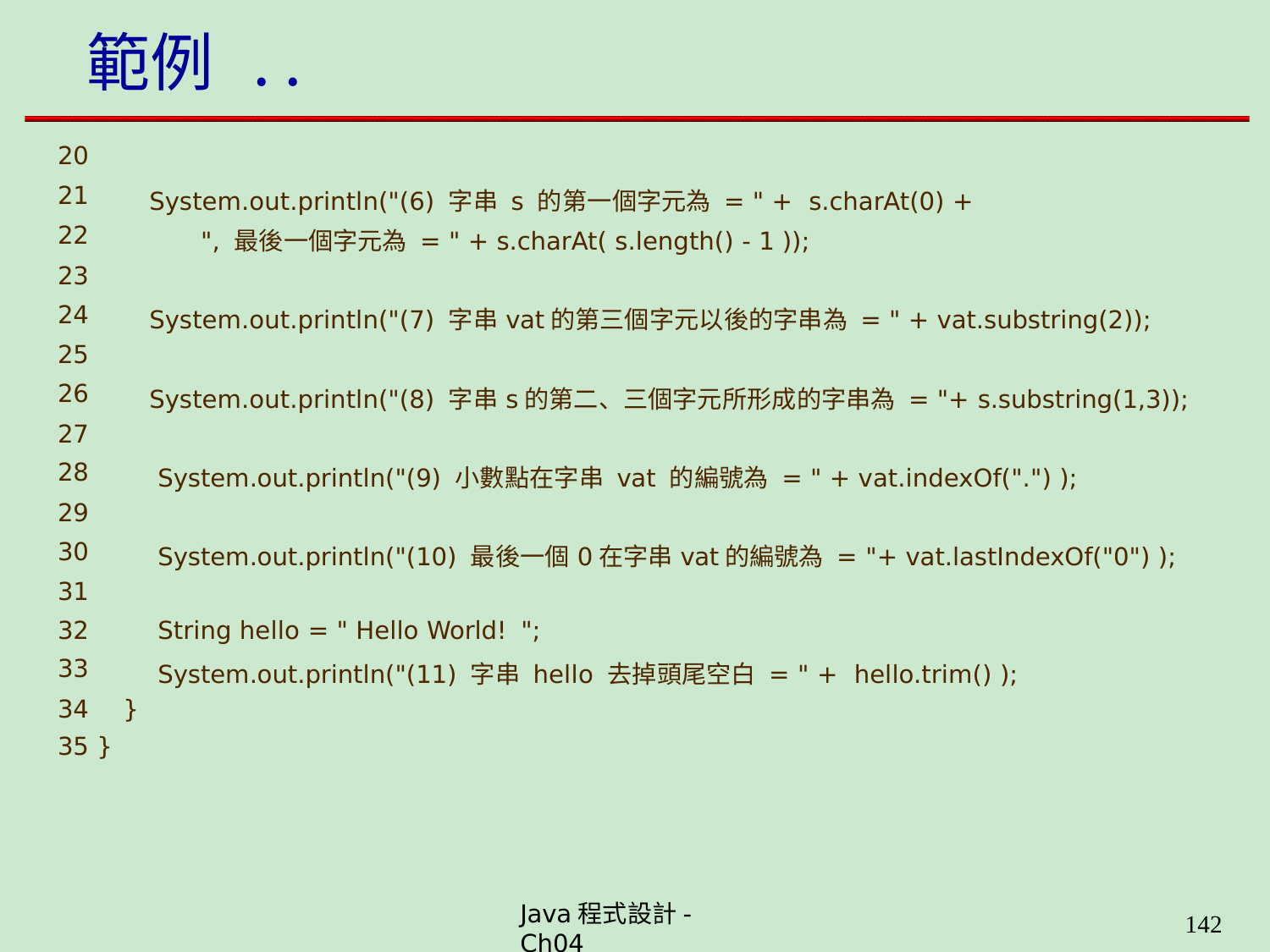

| 範例 20 |  |  | .. |
| --- | --- | --- | --- |
| 21 |  | System.out.println("(6) 字串 s 的第一個字元為 = " + s.charAt(0) + |  |
| 22 |  | ", 最後一個字元為 = " + s.charAt( s.length() - 1 )); |  |
| 23 |  |  |  |
| 24 |  | System.out.println("(7) 字串vat的第三個字元以後的字串為 = " + vat.substring(2)); |  |
| 25 |  |  |  |
| 26 |  | System.out.println("(8) 字串s的第二、三個字元所形成的字串為 = "+ s.substring(1,3)); |  |
| 27 |  |  |  |
| 28 |  | System.out.println("(9) 小數點在字串 vat 的編號為 = " + vat.indexOf(".") ); |  |
| 29 |  |  |  |
| 30 |  | System.out.println("(10) 最後一個0在字串vat的編號為 = "+ vat.lastIndexOf("0") ); |  |
| 31 |  |  |  |
| 32 |  | String hello = " Hello World! "; |  |
| 33 |  | System.out.println("(11) 字串 hello 去掉頭尾空白 = " + hello.trim() ); |  |
| 34 | } |  |  |
| 35 } |  |  |  |
Java程式設計-Ch04
142